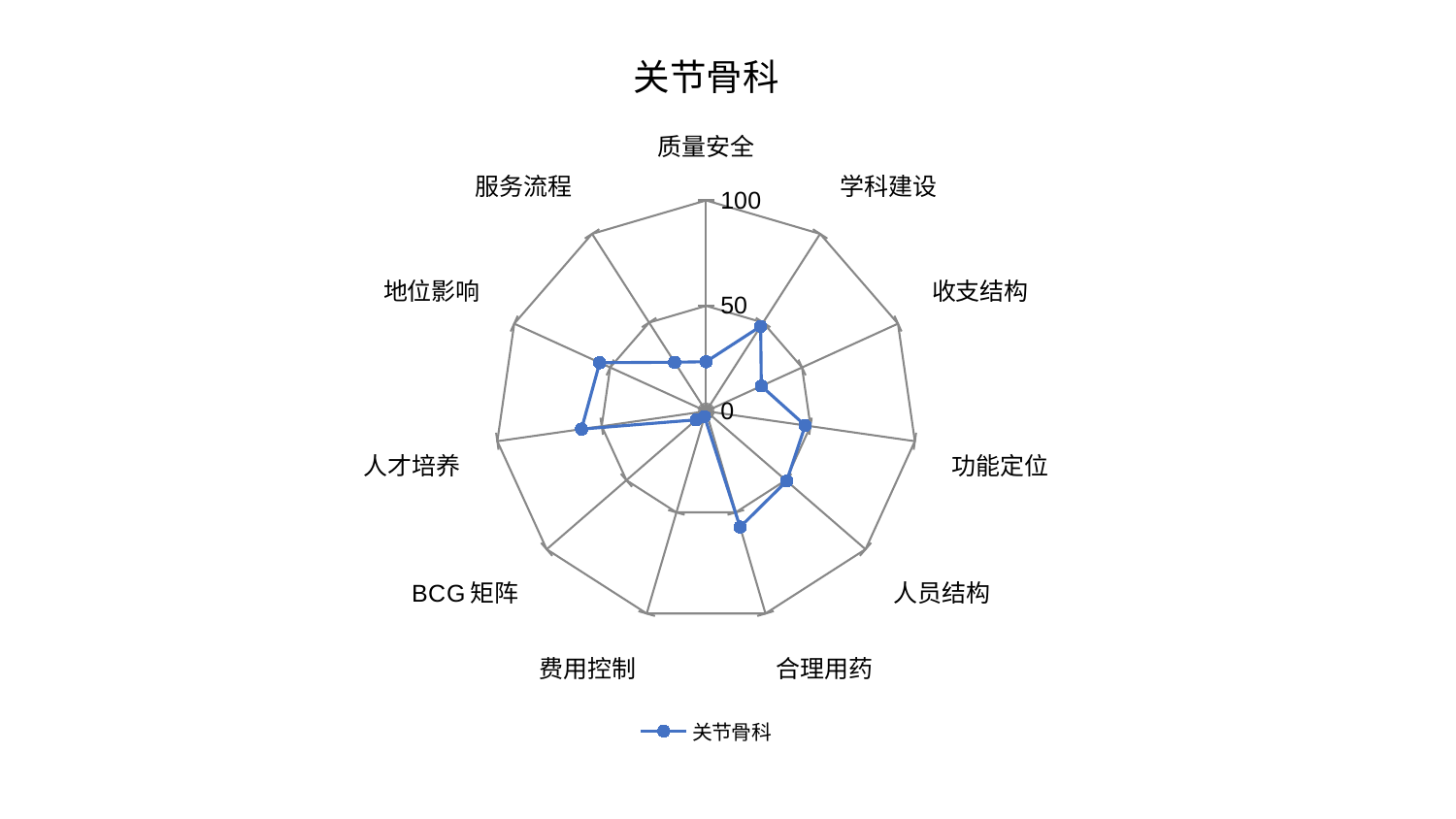

### Chart: 关节骨科

| Category | 关节骨科 |
|---|---|
| 质量安全 | 23.49321473981368 |
| 学科建设 | 47.87869407526141 |
| 收支结构 | 28.78399388958642 |
| 功能定位 | 47.4705306881084 |
| 人员结构 | 50.56253009026592 |
| 合理用药 | 57.26700264965791 |
| 费用控制 | 2.6682531675596497 |
| BCG矩阵 | 6.23693036400269 |
| 人才培养 | 59.702632660058704 |
| 地位影响 | 55.461938390414815 |
| 服务流程 | 27.632899336684385 |
144